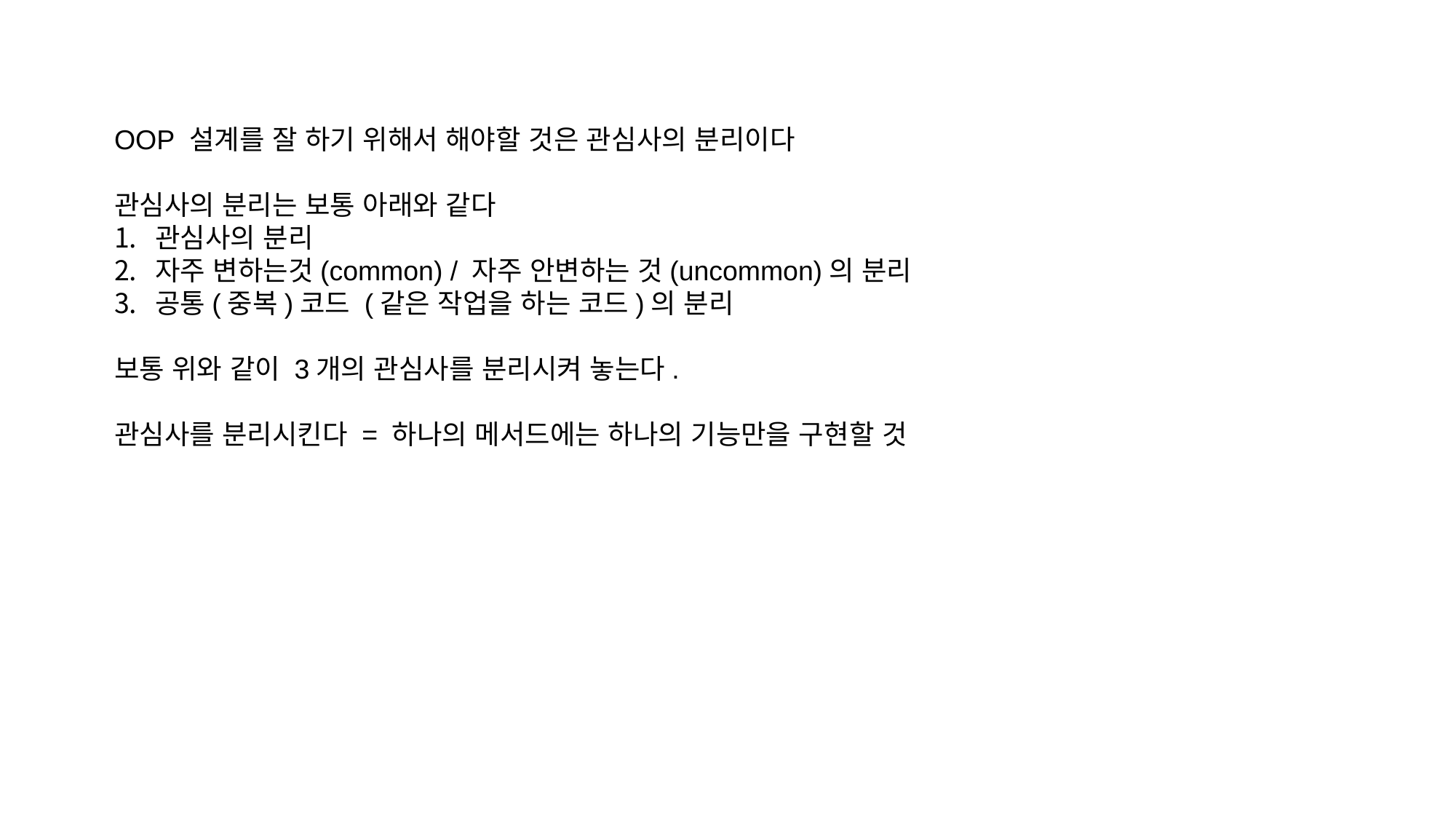

OOP 설계를 잘 하기 위해서 해야할 것은 관심사의 분리이다

관심사의 분리는 보통 아래와 같다
관심사의 분리
자주 변하는것(common) / 자주 안변하는 것(uncommon)의 분리
공통(중복)코드 (같은 작업을 하는 코드)의 분리

보통 위와 같이 3개의 관심사를 분리시켜 놓는다.

관심사를 분리시킨다 = 하나의 메서드에는 하나의 기능만을 구현할 것